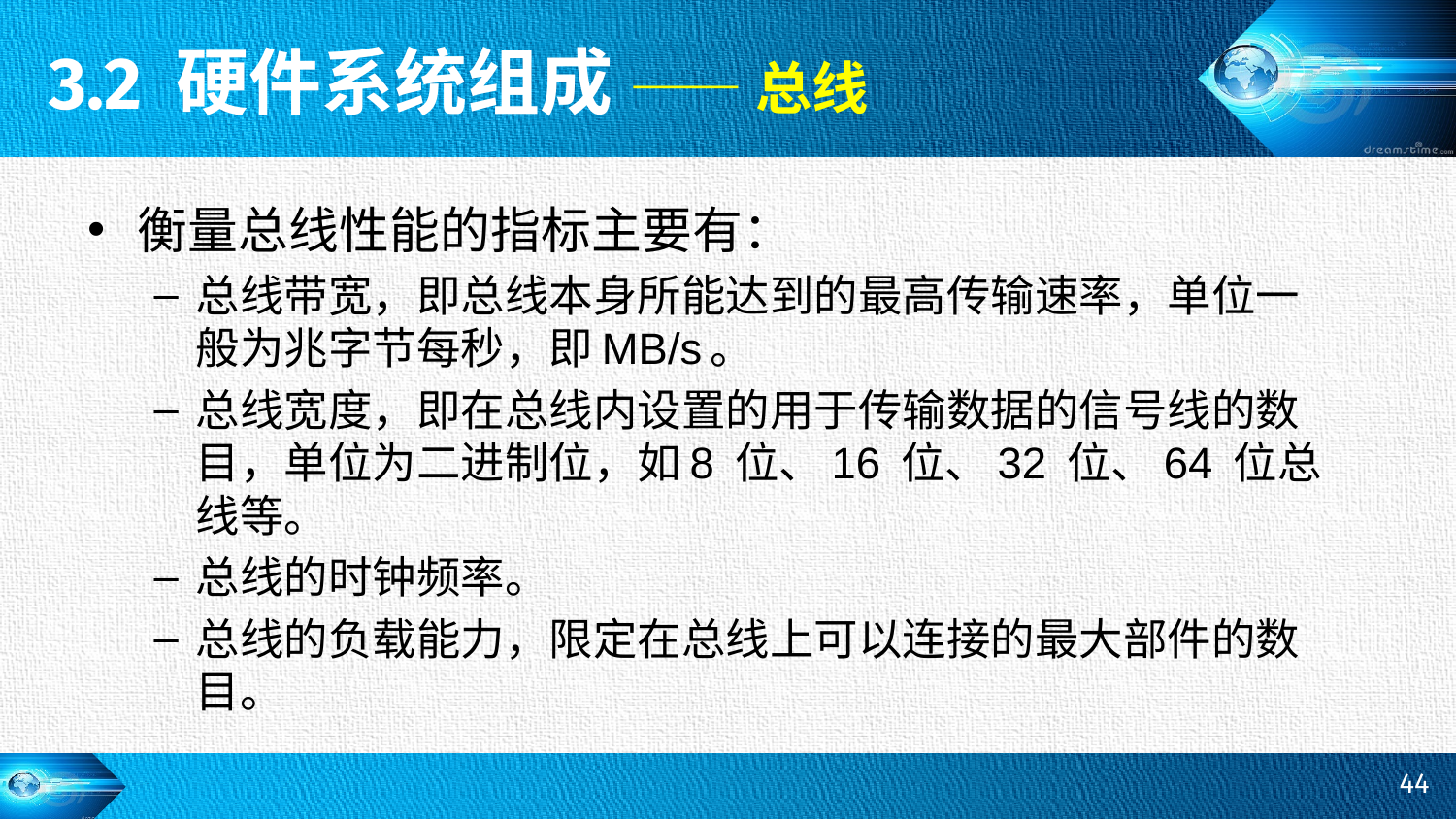

3.2 硬件系统组成 —— 总线
衡量总线性能的指标主要有：
总线带宽，即总线本身所能达到的最高传输速率，单位一般为兆字节每秒，即MB/s。
总线宽度，即在总线内设置的用于传输数据的信号线的数目，单位为二进制位，如8 位、16 位、32 位、64 位总线等。
总线的时钟频率。
总线的负载能力，限定在总线上可以连接的最大部件的数目。

44